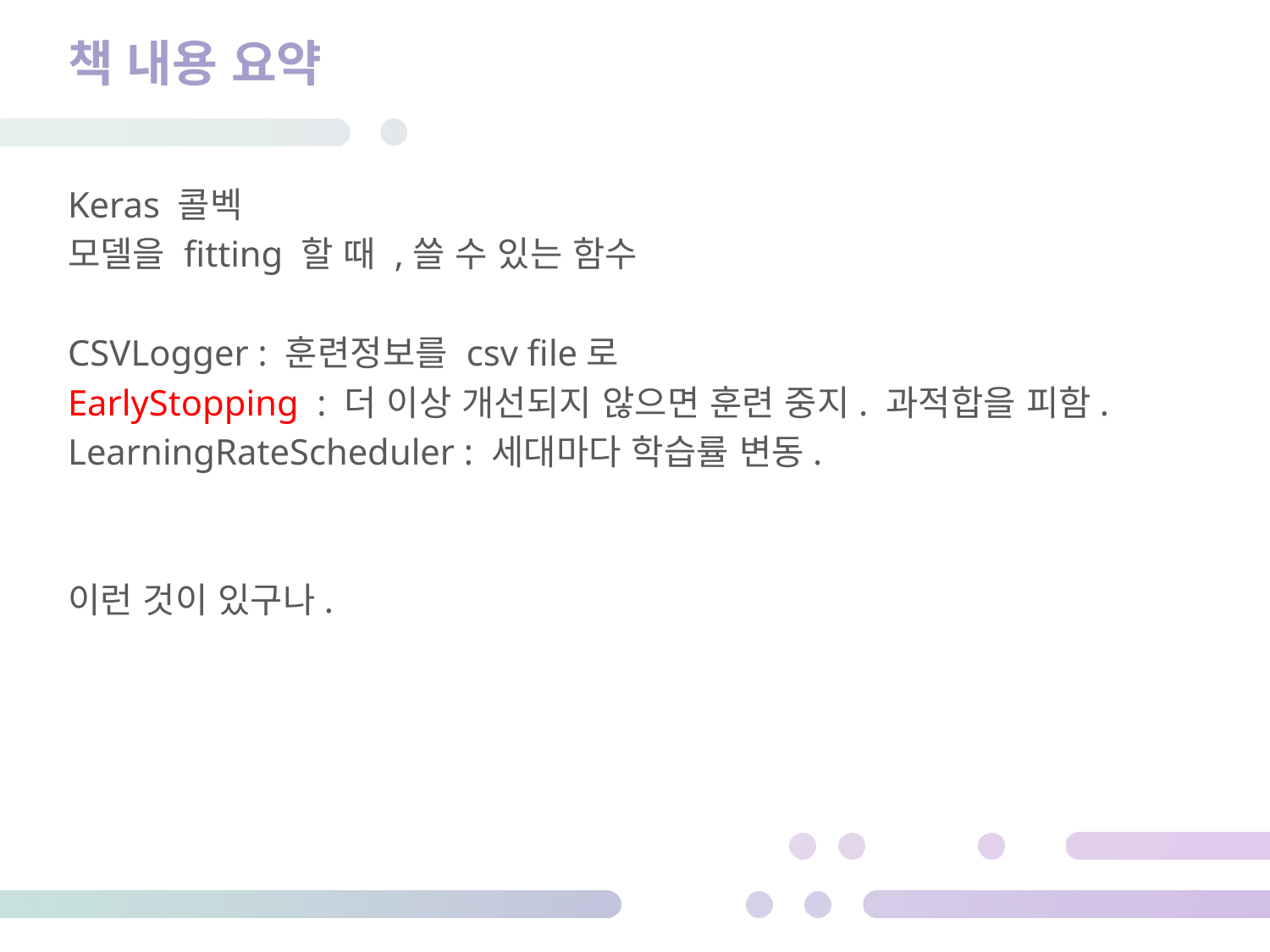

# 책 내용 요약
Keras 콜벡
모델을 fitting 할 때 ,쓸 수 있는 함수

CSVLogger : 훈련정보를 csv file로
EarlyStopping  : 더 이상 개선되지 않으면 훈련 중지. 과적합을 피함.
LearningRateScheduler : 세대마다 학습률 변동.

이런 것이 있구나.